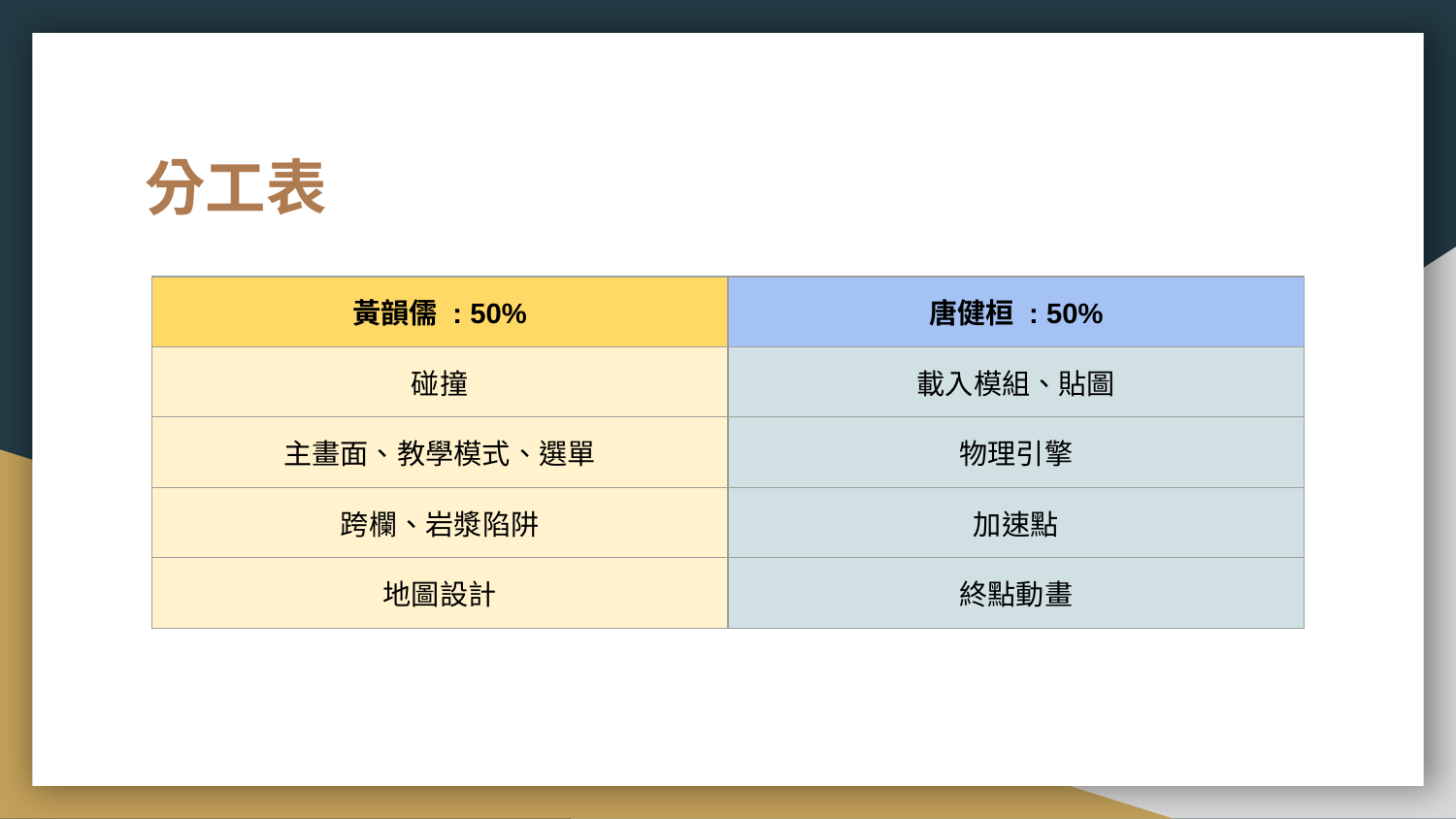

# 分工表
| 黃韻儒 : 50% | 唐健桓 : 50% |
| --- | --- |
| 碰撞 | 載入模組、貼圖 |
| 主畫面、教學模式、選單 | 物理引擎 |
| 跨欄、岩漿陷阱 | 加速點 |
| 地圖設計 | 終點動畫 |